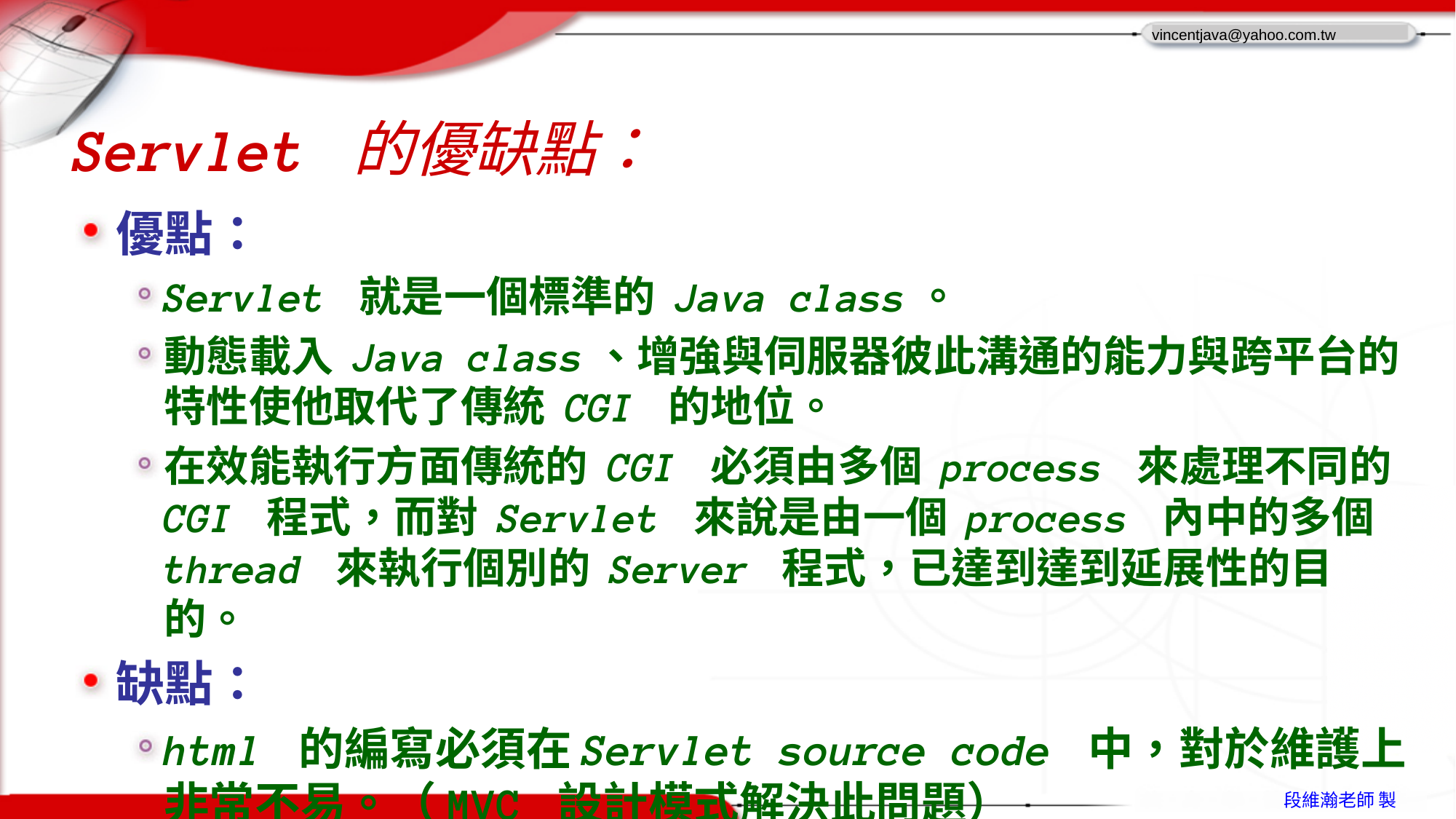

# Servlet 的優缺點：
優點：
Servlet 就是一個標準的 Java class。
動態載入 Java class、增強與伺服器彼此溝通的能力與跨平台的特性使他取代了傳統 CGI 的地位。
在效能執行方面傳統的 CGI 必須由多個 process 來處理不同的 CGI 程式，而對 Servlet 來說是由一個 process 內中的多個 thread 來執行個別的 Server 程式，已達到達到延展性的目的。
缺點：
html 的編寫必須在Servlet source code 中，對於維護上非常不易。（MVC 設計模式解決此問題）